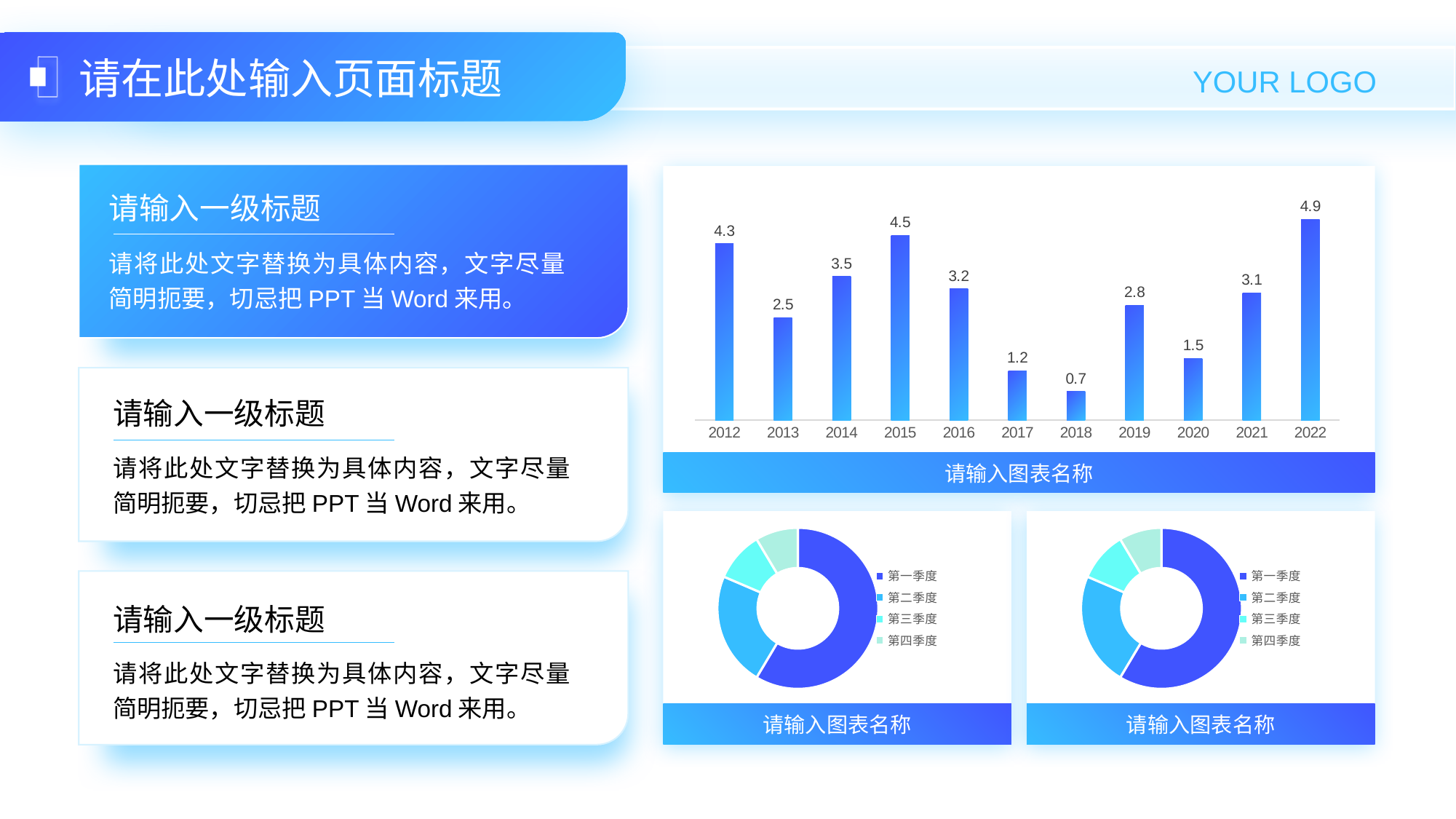

# 请在此处输入页面标题

### Chart

| Category | 系列 1 |
|---|---|
| 2012 | 4.3 |
| 2013 | 2.5 |
| 2014 | 3.5 |
| 2015 | 4.5 |
| 2016 | 3.2 |
| 2017 | 1.2 |
| 2018 | 0.7 |
| 2019 | 2.8 |
| 2020 | 1.5 |
| 2021 | 3.1 |
| 2022 | 4.9 |
请输入图表名称
请输入一级标题
请将此处文字替换为具体内容，文字尽量简明扼要，切忌把PPT当Word来用。

请输入一级标题
请将此处文字替换为具体内容，文字尽量简明扼要，切忌把PPT当Word来用。

### Chart

| Category | 销售额 |
|---|---|
| 第一季度 | 8.2 |
| 第二季度 | 3.2 |
| 第三季度 | 1.4 |
| 第四季度 | 1.2 |

### Chart

| Category | 销售额 |
|---|---|
| 第一季度 | 8.2 |
| 第二季度 | 3.2 |
| 第三季度 | 1.4 |
| 第四季度 | 1.2 |
请输入一级标题
请将此处文字替换为具体内容，文字尽量简明扼要，切忌把PPT当Word来用。
请输入图表名称
请输入图表名称